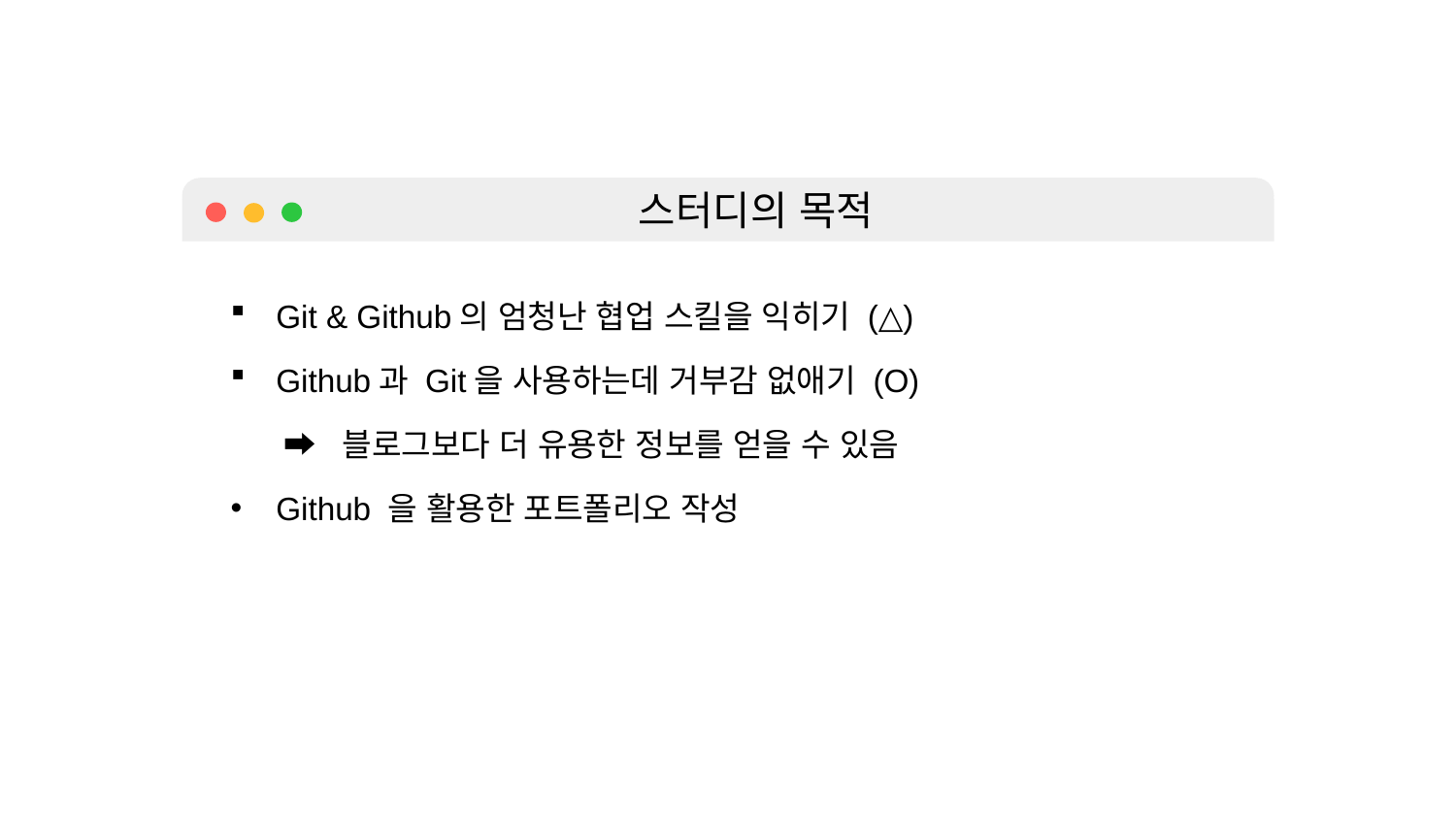

스터디의 목적

Git & Github의 엄청난 협업 스킬을 익히기 (△)
Github과 Git을 사용하는데 거부감 없애기 (O)
      ➡️  블로그보다 더 유용한 정보를 얻을 수 있음
Github 을 활용한 포트폴리오 작성